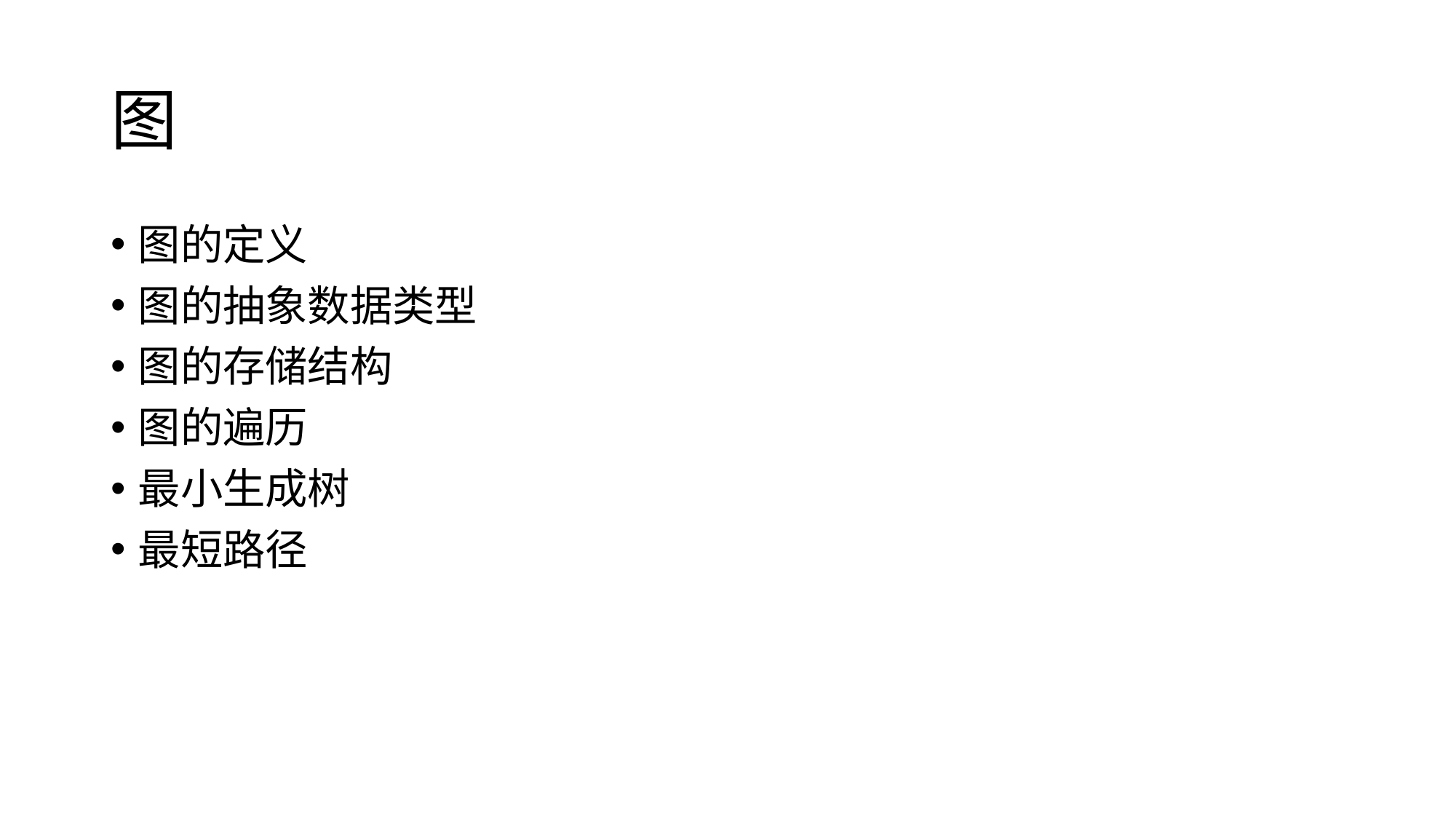

# 图
图的定义
图的抽象数据类型
图的存储结构
图的遍历
最小生成树
最短路径